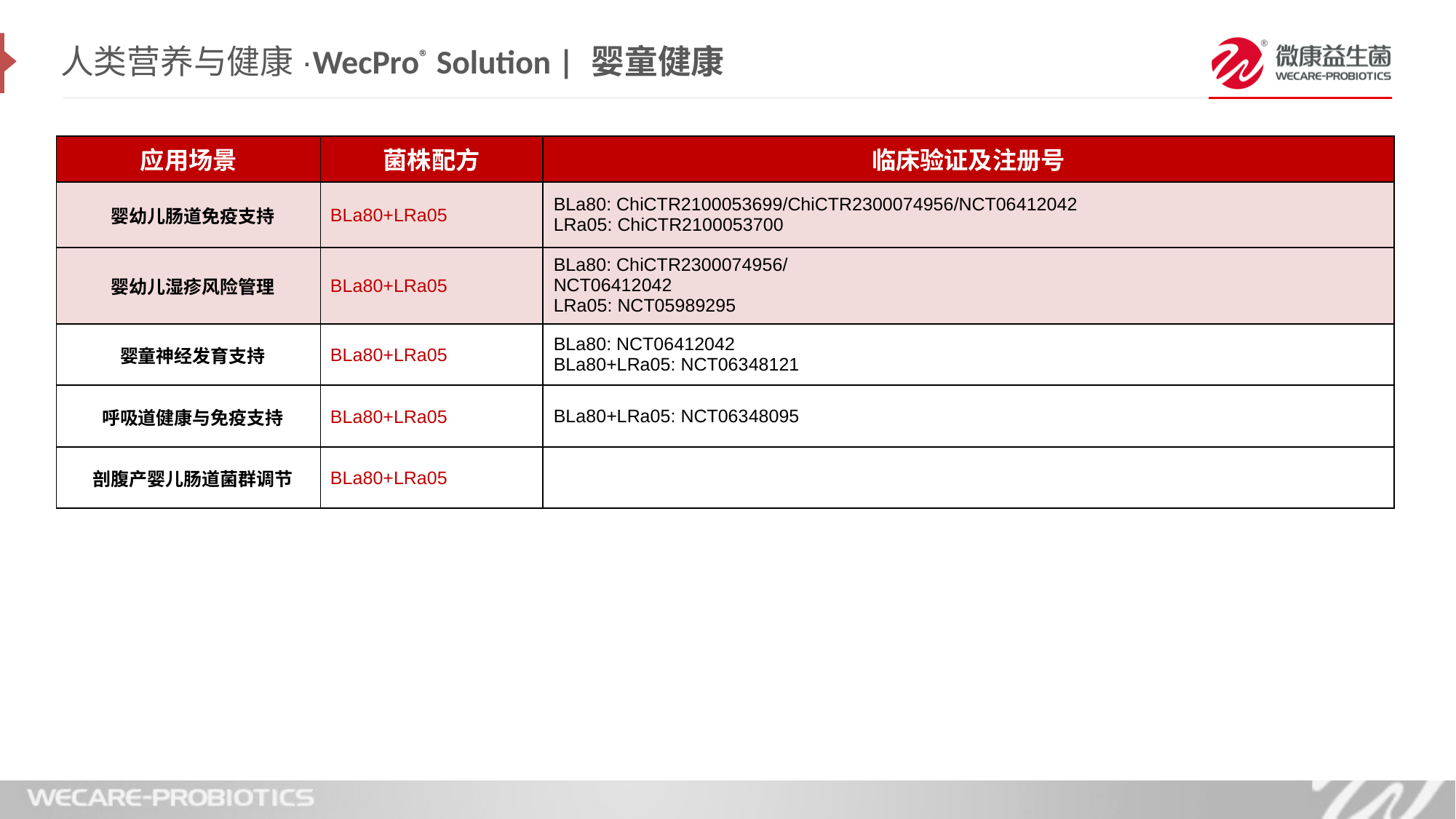

人类营养与健康·WecPro® Solution | 婴童健康

| 应用场景 | 菌株配方 | 临床验证及注册号 |
| --- | --- | --- |
| 婴幼儿肠道免疫支持 | BLa80+LRa05 | BLa80: ChiCTR2100053699/ChiCTR2300074956/NCT06412042 LRa05: ChiCTR2100053700 |
| 婴幼儿湿疹风险管理 | BLa80+LRa05 | BLa80: ChiCTR2300074956/ NCT06412042 LRa05: NCT05989295 |
| 婴童神经发育支持 | BLa80+LRa05 | BLa80: NCT06412042 BLa80+LRa05: NCT06348121 |
| 呼吸道健康与免疫支持 | BLa80+LRa05 | BLa80+LRa05: NCT06348095 |
| 剖腹产婴儿肠道菌群调节 | BLa80+LRa05 |  |